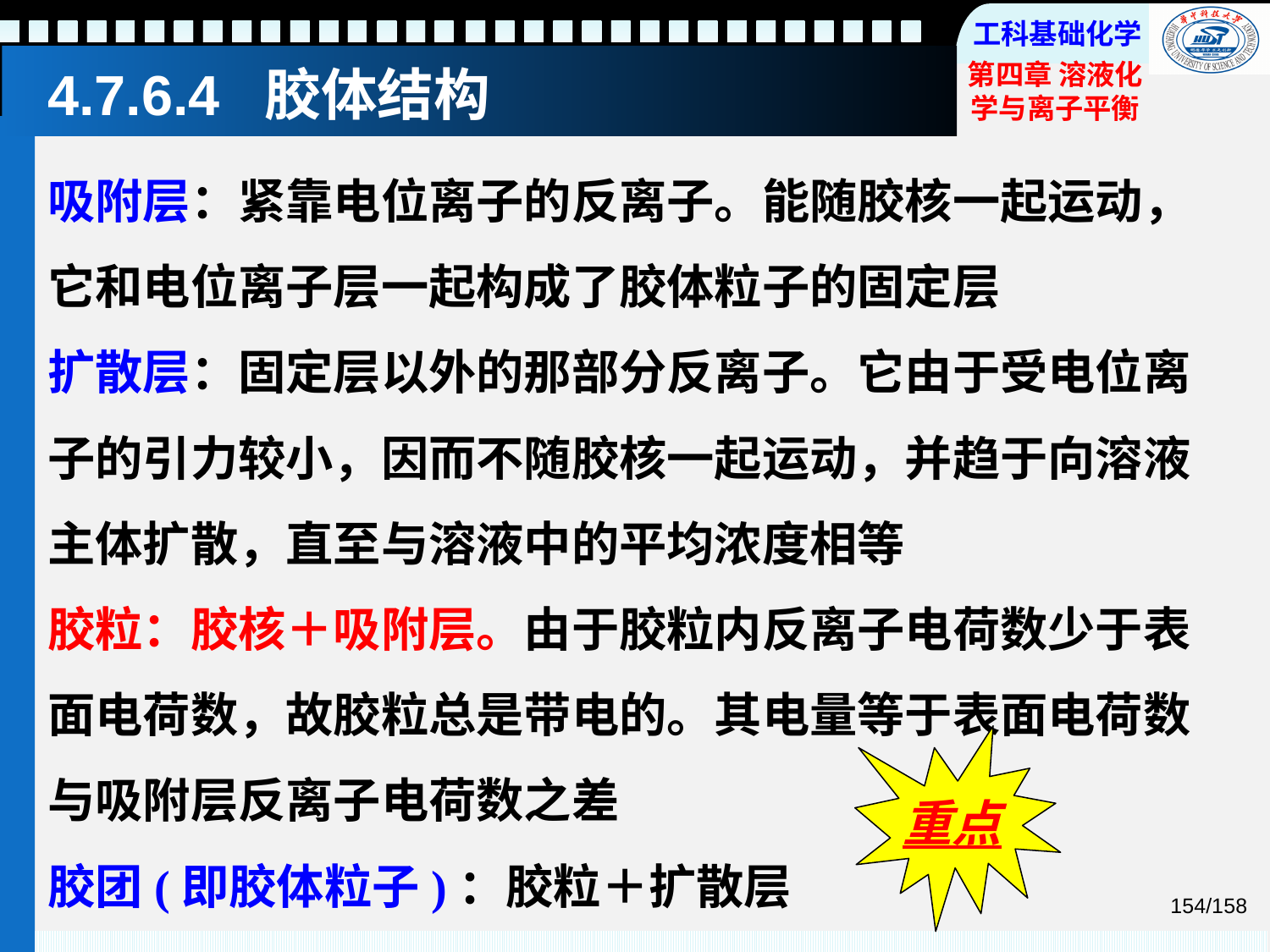

# 4.7.6.4  胶体结构
吸附层：紧靠电位离子的反离子。能随胶核一起运动，它和电位离子层一起构成了胶体粒子的固定层
扩散层：固定层以外的那部分反离子。它由于受电位离子的引力较小，因而不随胶核一起运动，并趋于向溶液主体扩散，直至与溶液中的平均浓度相等
胶粒：胶核＋吸附层。由于胶粒内反离子电荷数少于表面电荷数，故胶粒总是带电的。其电量等于表面电荷数与吸附层反离子电荷数之差
胶团(即胶体粒子)：胶粒＋扩散层

重点